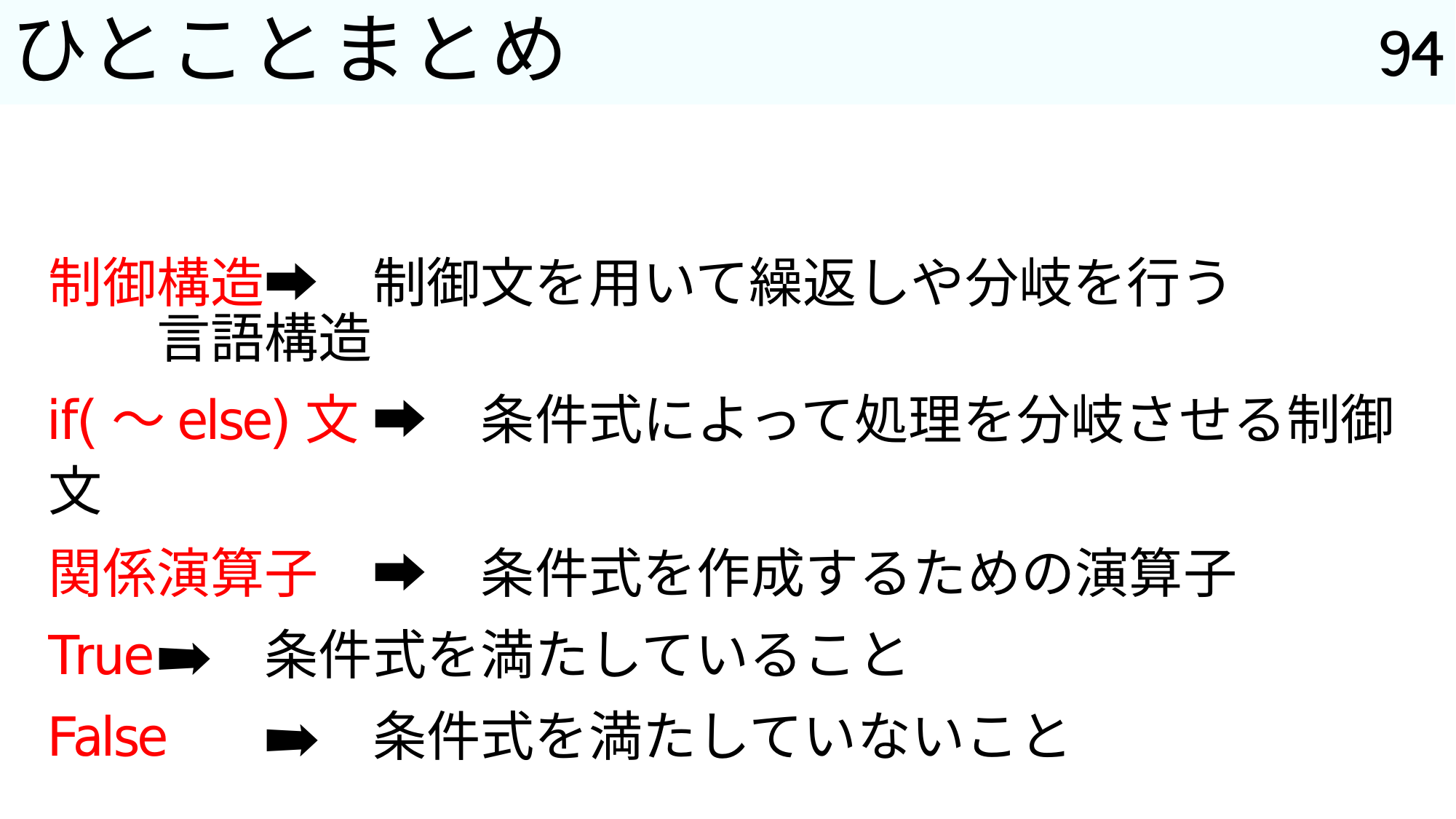

94
# ひとことまとめ
制御構造	➡	制御文を用いて繰返しや分岐を行う
				言語構造
if(～else)文	➡	条件式によって処理を分岐させる制御文
関係演算子	➡	条件式を作成するための演算子
True			➡	条件式を満たしていること
False		➡	条件式を満たしていないこと